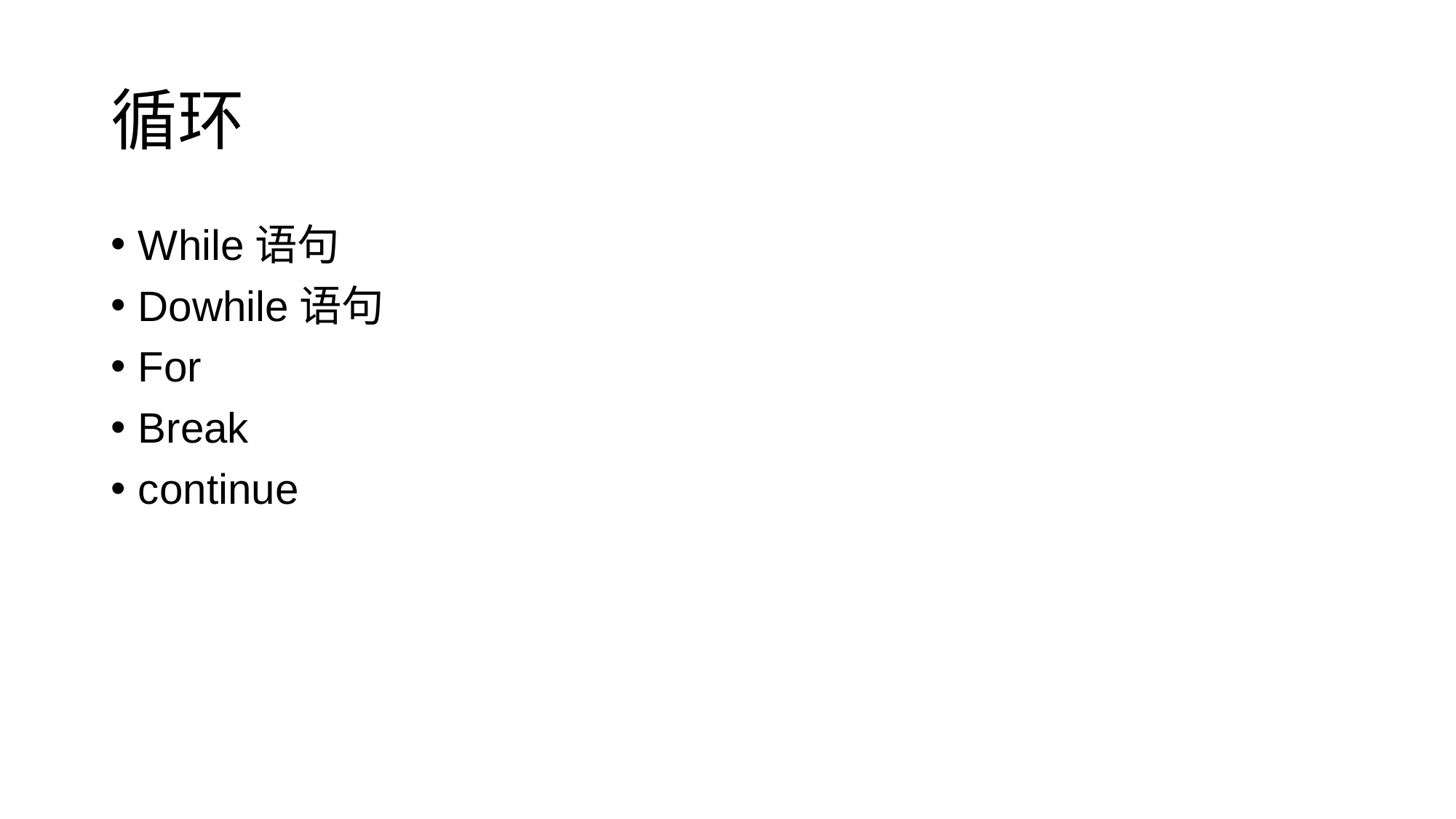

# 循环
While语句
Dowhile语句
For
Break
continue